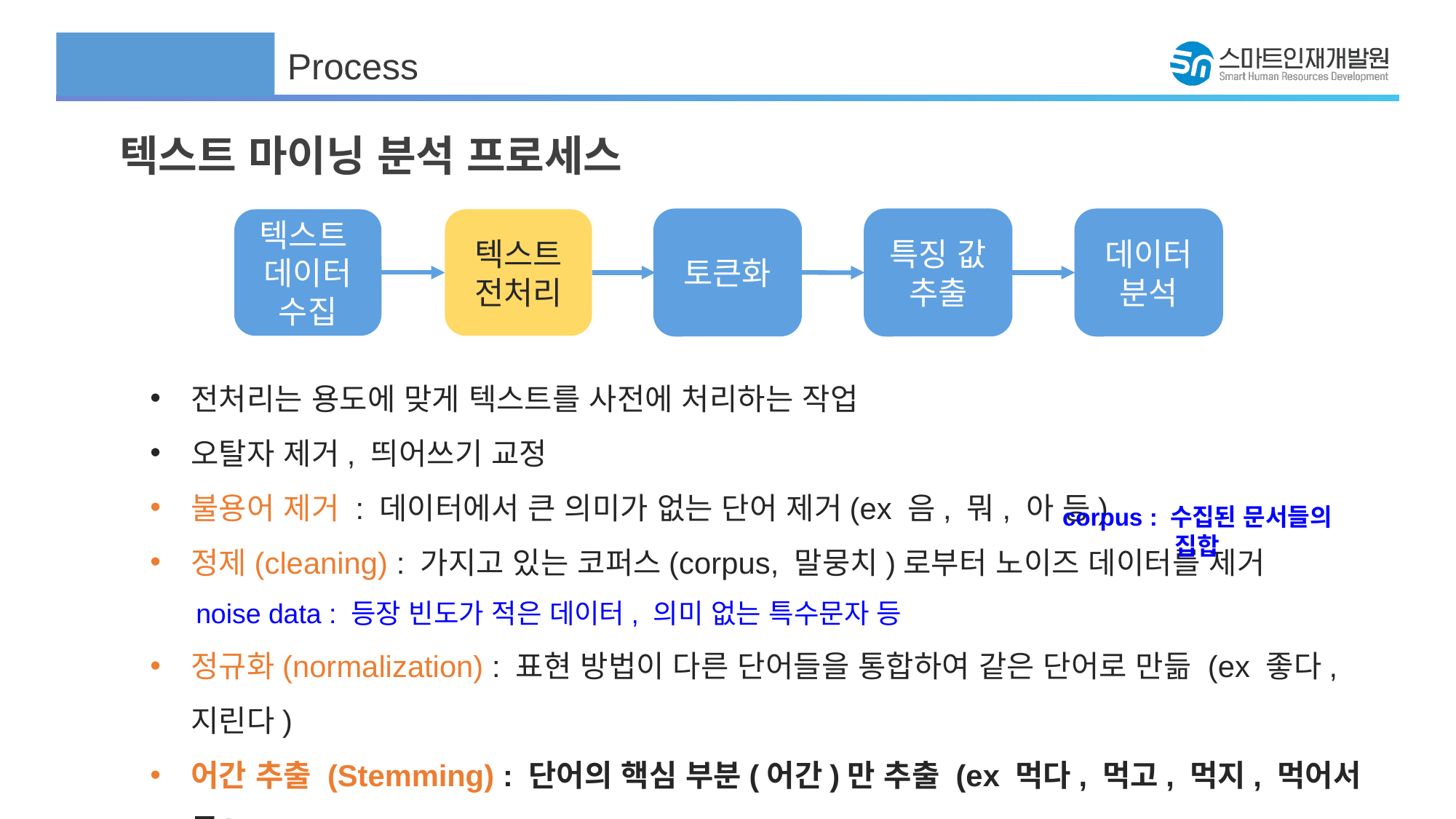

Process
텍스트 마이닝 분석 프로세스
텍스트
데이터
수집
텍스트
전처리
토큰화
특징 값 추출
데이터
분석
전처리는 용도에 맞게 텍스트를 사전에 처리하는 작업
오탈자 제거, 띄어쓰기 교정
불용어 제거 : 데이터에서 큰 의미가 없는 단어 제거(ex 음, 뭐, 아 등)
정제(cleaning) : 가지고 있는 코퍼스(corpus, 말뭉치)로부터 노이즈 데이터를 제거
      noise data : 등장 빈도가 적은 데이터, 의미 없는 특수문자 등
정규화(normalization) : 표현 방법이 다른 단어들을 통합하여 같은 단어로 만듦 (ex 좋다, 지린다)
어간 추출 (Stemming) : 단어의 핵심 부분(어간)만 추출 (ex 먹다, 먹고, 먹지, 먹어서 등)
표제어 추출 (Lemmatization) : 유사한 단어들에서 대표 단어를 추출 (am, are, is는 be동사)
corpus : 수집된 문서들의 집합